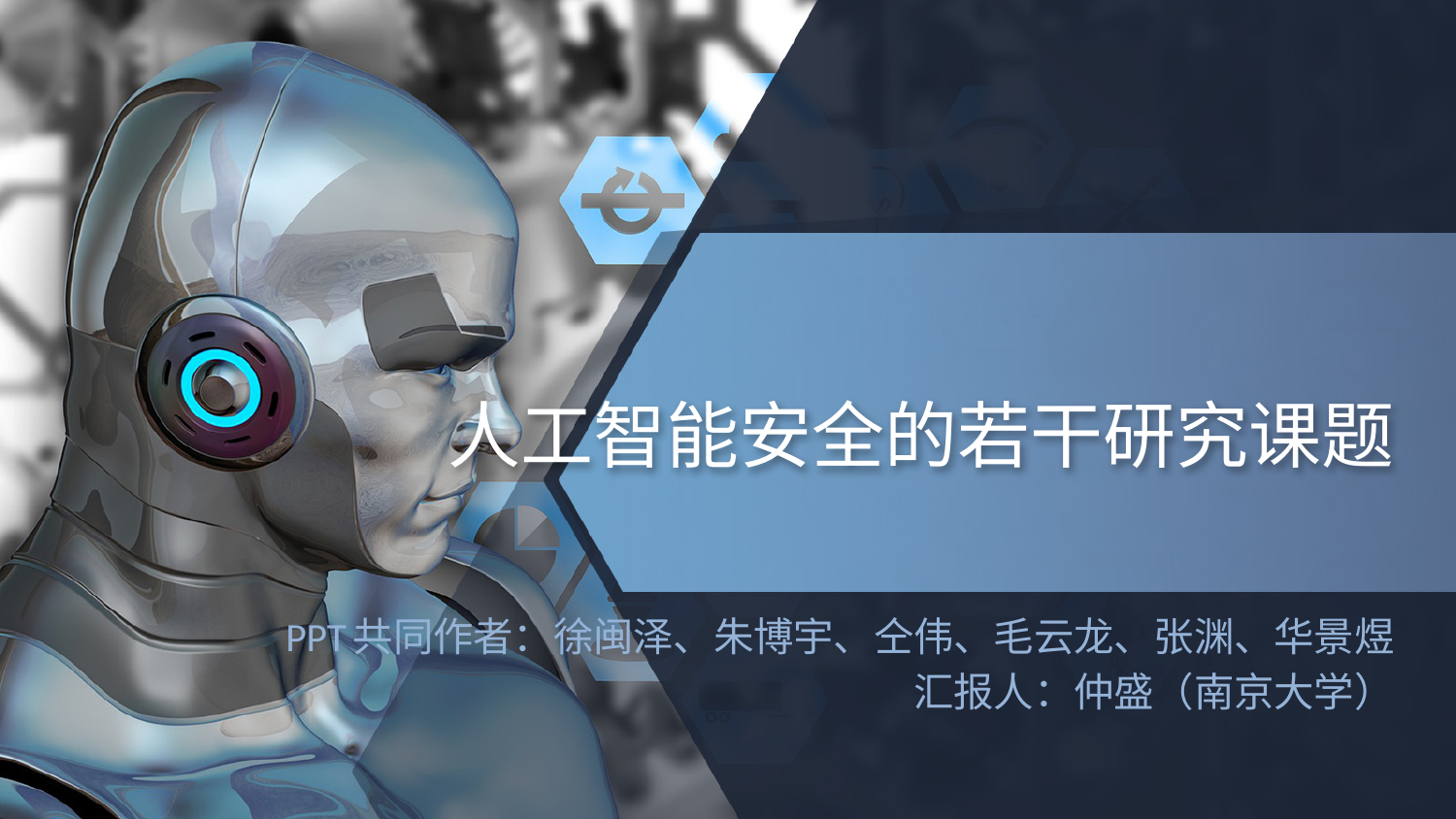

# 人工智能安全的若干研究课题
PPT共同作者：徐闽泽、朱博宇、仝伟、毛云龙、张渊、华景煜
汇报人：仲盛（南京大学）